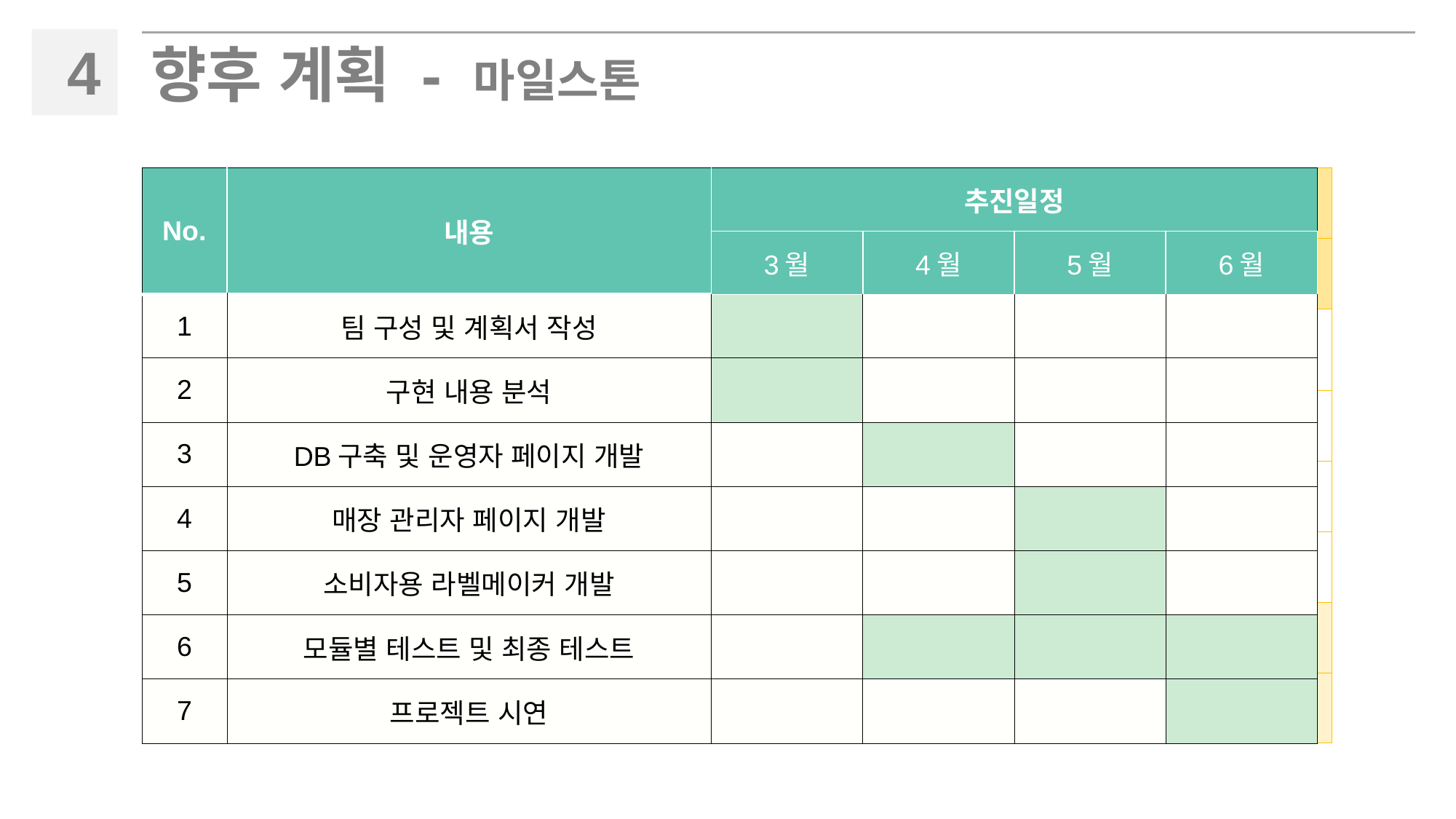

4

향후 계획 - 마일스톤
| No. | 내 용 | 추진 일정 |  |  |  |
| --- | --- | --- | --- | --- | --- |
|  |  | 3월 | 4월 | 5월 | 6월 |
| 1 | 팀 구성 및 계획서 작성 |  |  |  |  |
| 2 | 구현 내용 분석 |  |  |  |  |
| 3 | 각 페이지 개발 |  |  |  |  |
| 4 | DB 구축 및 연동 |  |  |  |  |
| 5 | 모듈별 테스트 |  |  |  |  |
| 6 | 프로젝트 시연 |  |  |  |  |
| No. | 내용 | 추진일정 |  |  |  |
| --- | --- | --- | --- | --- | --- |
|  |  | 3월 | 4월 | 5월 | 6월 |
| 1 | 팀 구성 및 계획서 작성 |  |  |  |  |
| 2 | 구현 내용 분석 |  |  |  |  |
| 3 | DB구축 및 운영자 페이지 개발 |  |  |  |  |
| 4 | 매장 관리자 페이지 개발 |  |  |  |  |
| 5 | 소비자용 라벨메이커 개발 |  |  |  |  |
| 6 | 모듈별 테스트 및 최종 테스트 |  |  |  |  |
| 7 | 프로젝트 시연 |  |  |  |  |